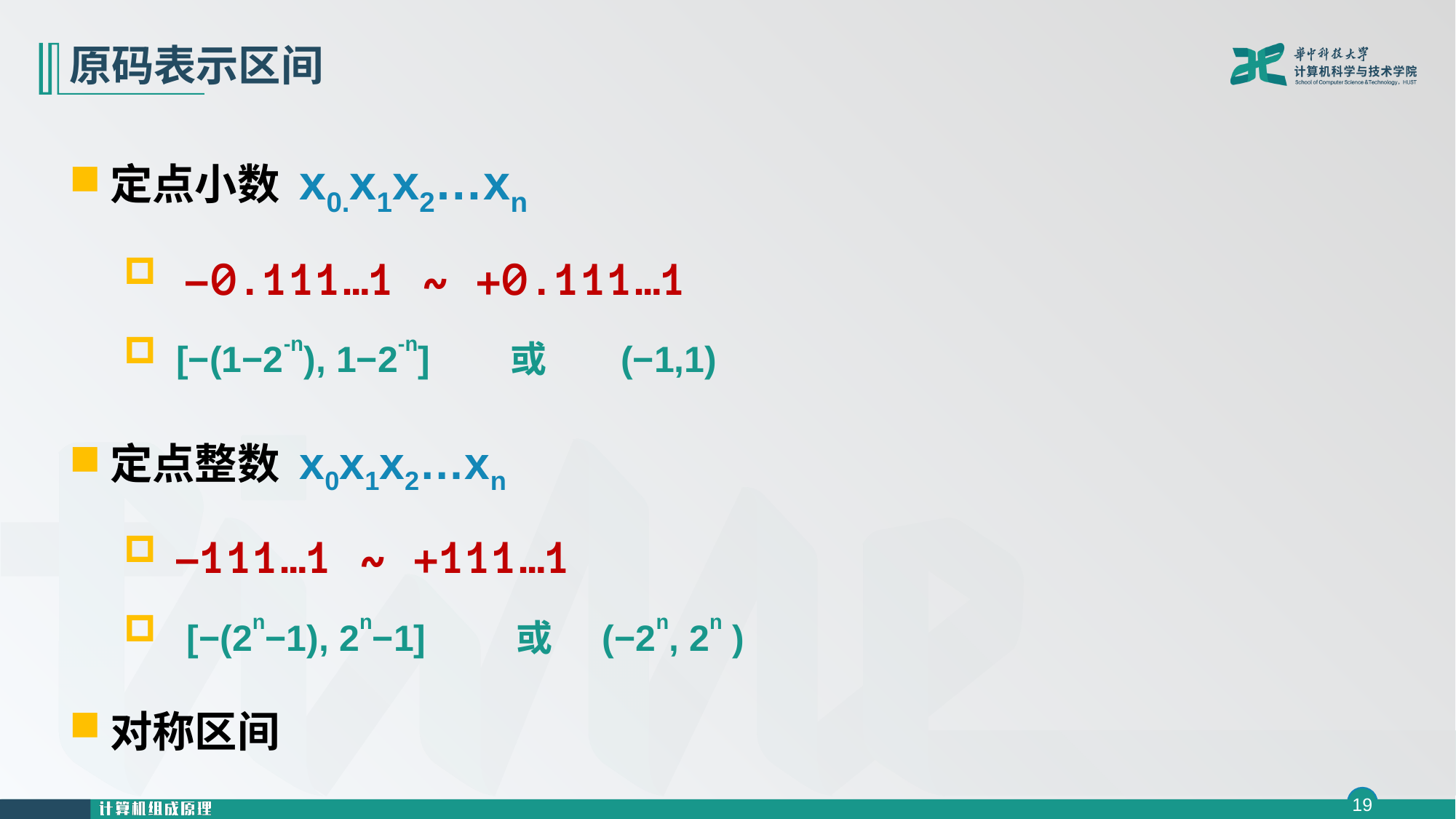

# 原码表示区间
定点小数 x0.x1x2…xn
 −0.111…1 ~ +0.111…1
 [−(1−2-n), 1−2-n]       或        (−1,1)
定点整数 x0x1x2…xn
 −111…1 ~ +111…1
  [−(2n−1), 2n−1]        或     (−2n, 2n )
对称区间